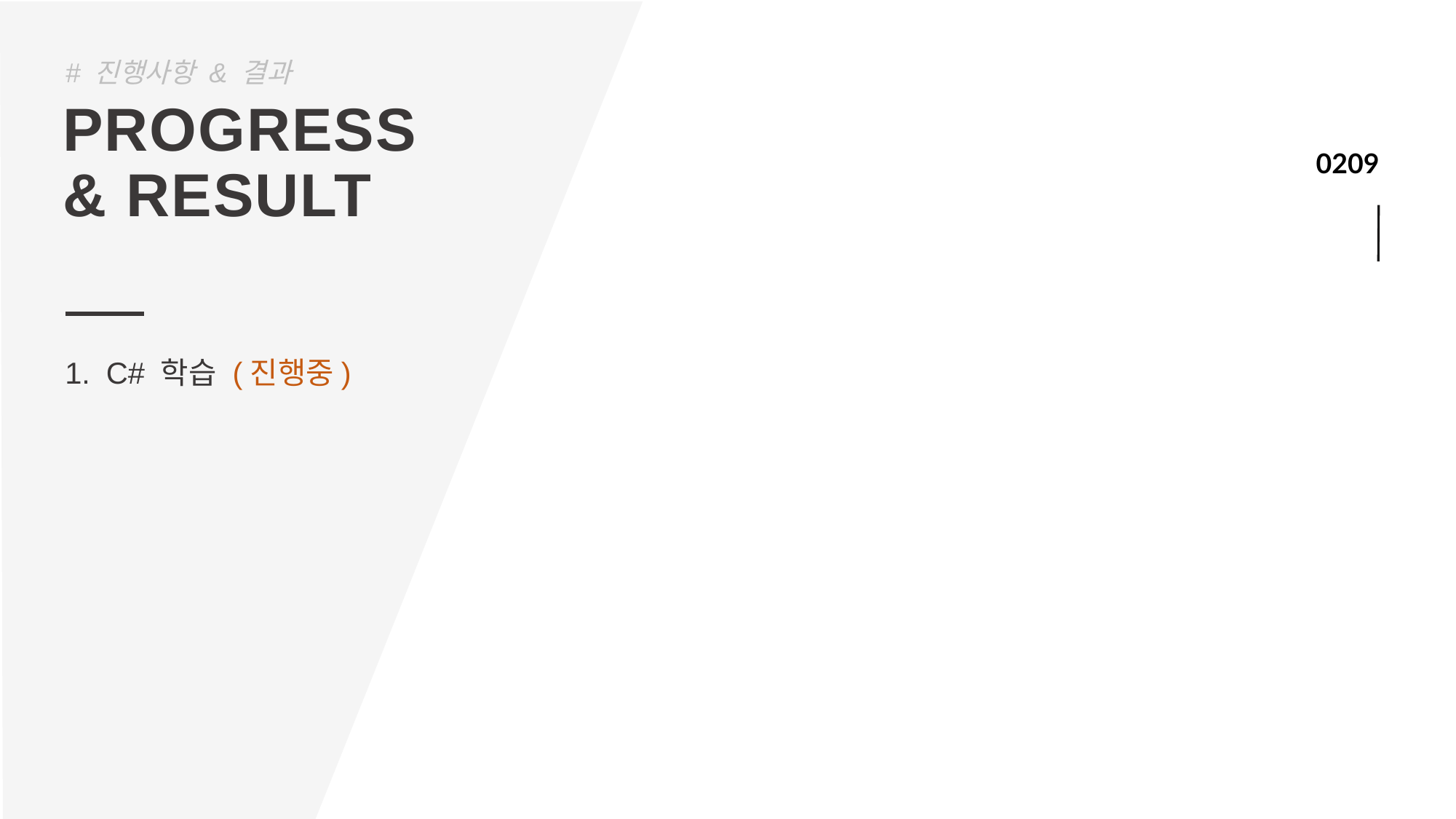

# 진행사항 & 결과
PROGRESS
& RESULT
C# 학습 (진행중)